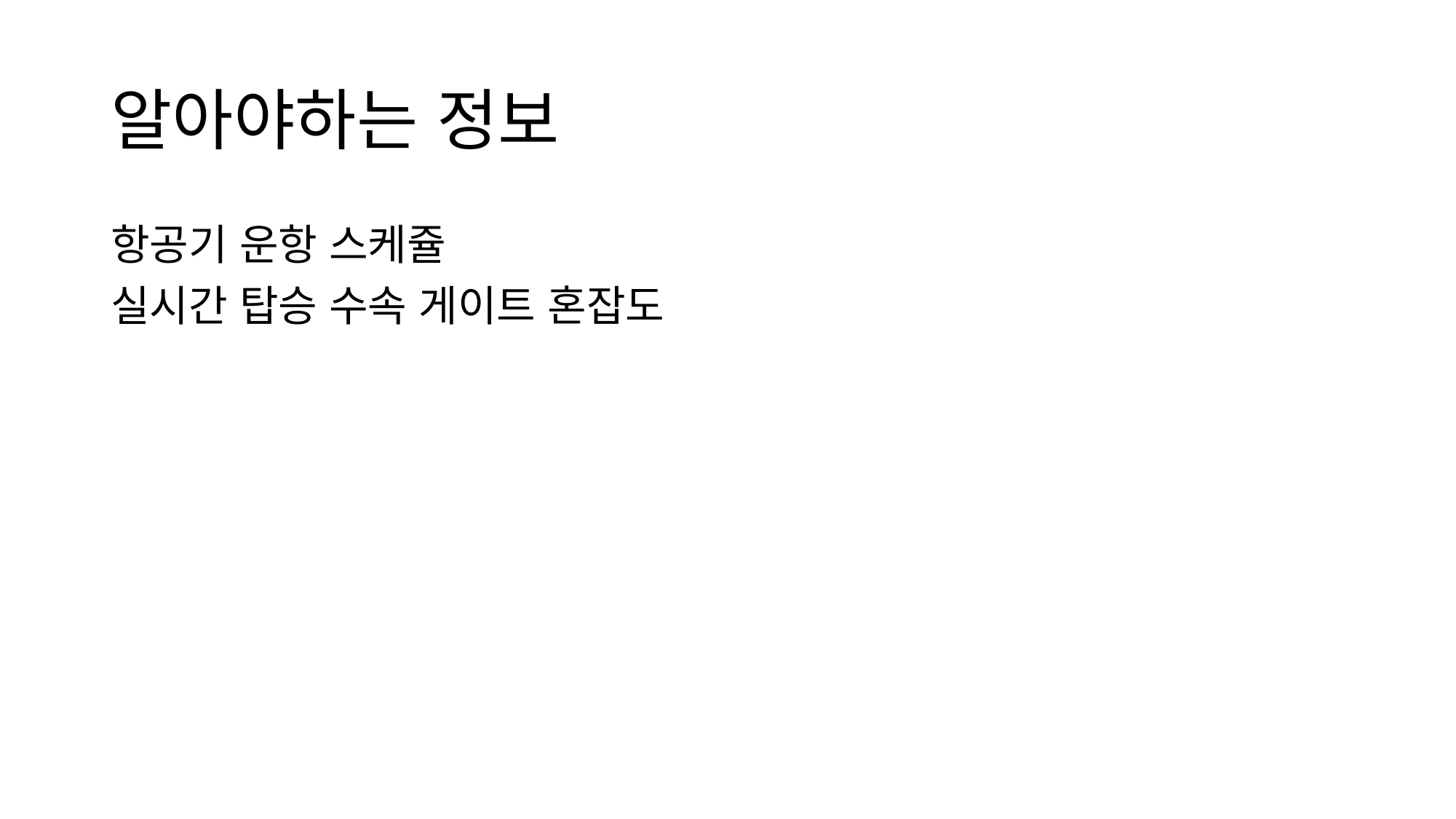

# 알아야하는 정보
항공기 운항 스케쥴
실시간 탑승 수속 게이트 혼잡도